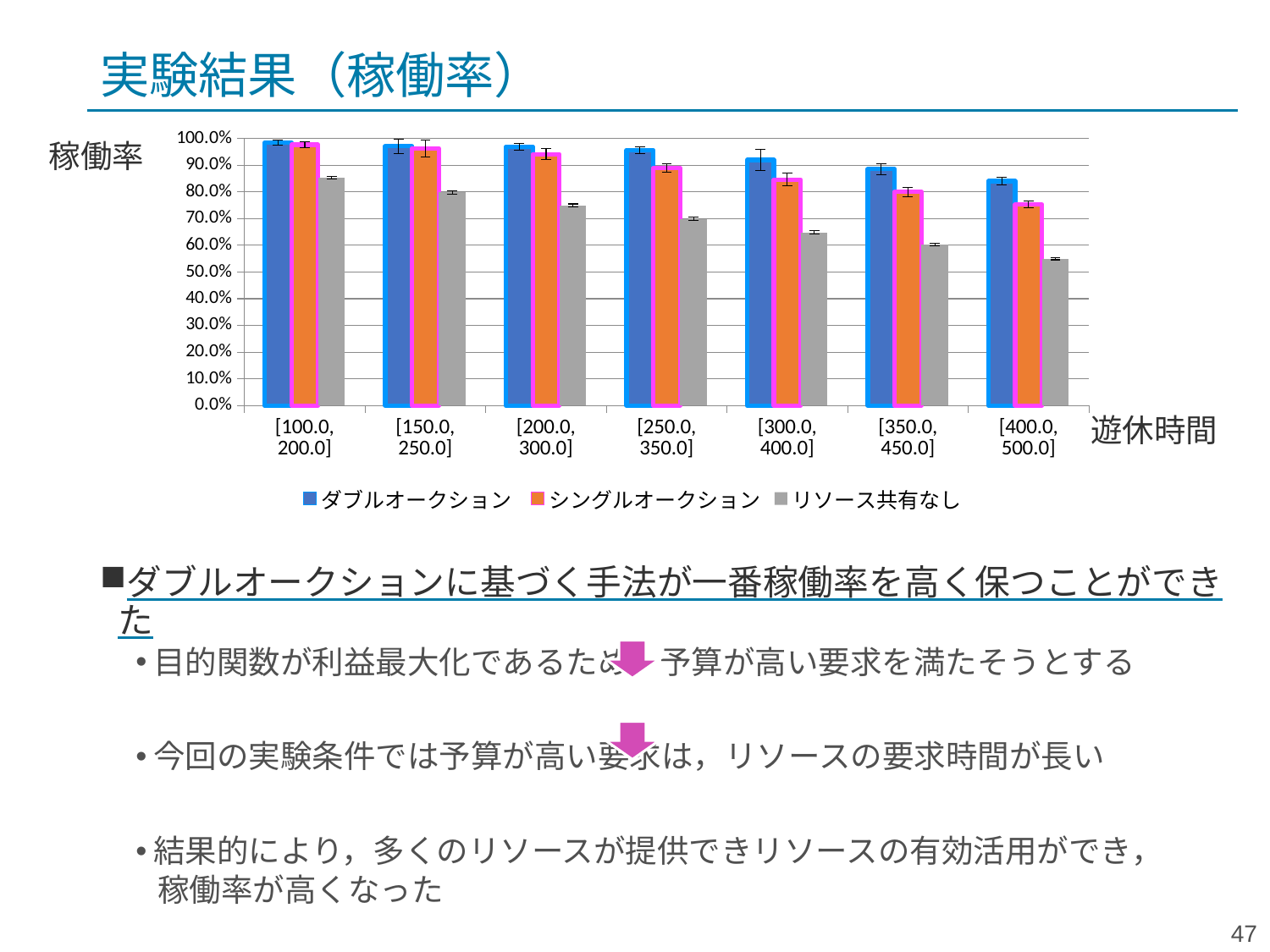

# 実験結果（稼働率）

### Chart

| Category | ダブルオークション  | シングルオークション | リソース共有なし |
|---|---|---|---|
| [100.0, 200.0] | 0.9847104191239897 | 0.9771332448895237 | 0.8541940693507009 |
| [150.0, 250.0] | 0.9714978934623921 | 0.9632952462042983 | 0.7980251427854478 |
| [200.0, 300.0] | 0.969915767754798 | 0.941648454354316 | 0.7495470665828473 |
| [250.0, 350.0] | 0.9569131304315525 | 0.8898465869615 | 0.6992884908793757 |
| [300.0, 400.0] | 0.9197112529427767 | 0.8467075156425077 | 0.6489303801193254 |
| [350.0, 450.0] | 0.8856968414056489 | 0.800696536545842 | 0.6025135322141848 |
| [400.0, 500.0] | 0.8409277343084165 | 0.7532498358436172 | 0.5500620499771955 |
稼働率
遊休時間
ダブルオークションに基づく手法が一番稼働率を高く保つことができた
目的関数が利益最大化であるため，予算が高い要求を満たそうとする

今回の実験条件では予算が高い要求は，リソースの要求時間が長い

結果的により，多くのリソースが提供できリソースの有効活用ができ，
  稼働率が高くなった

47